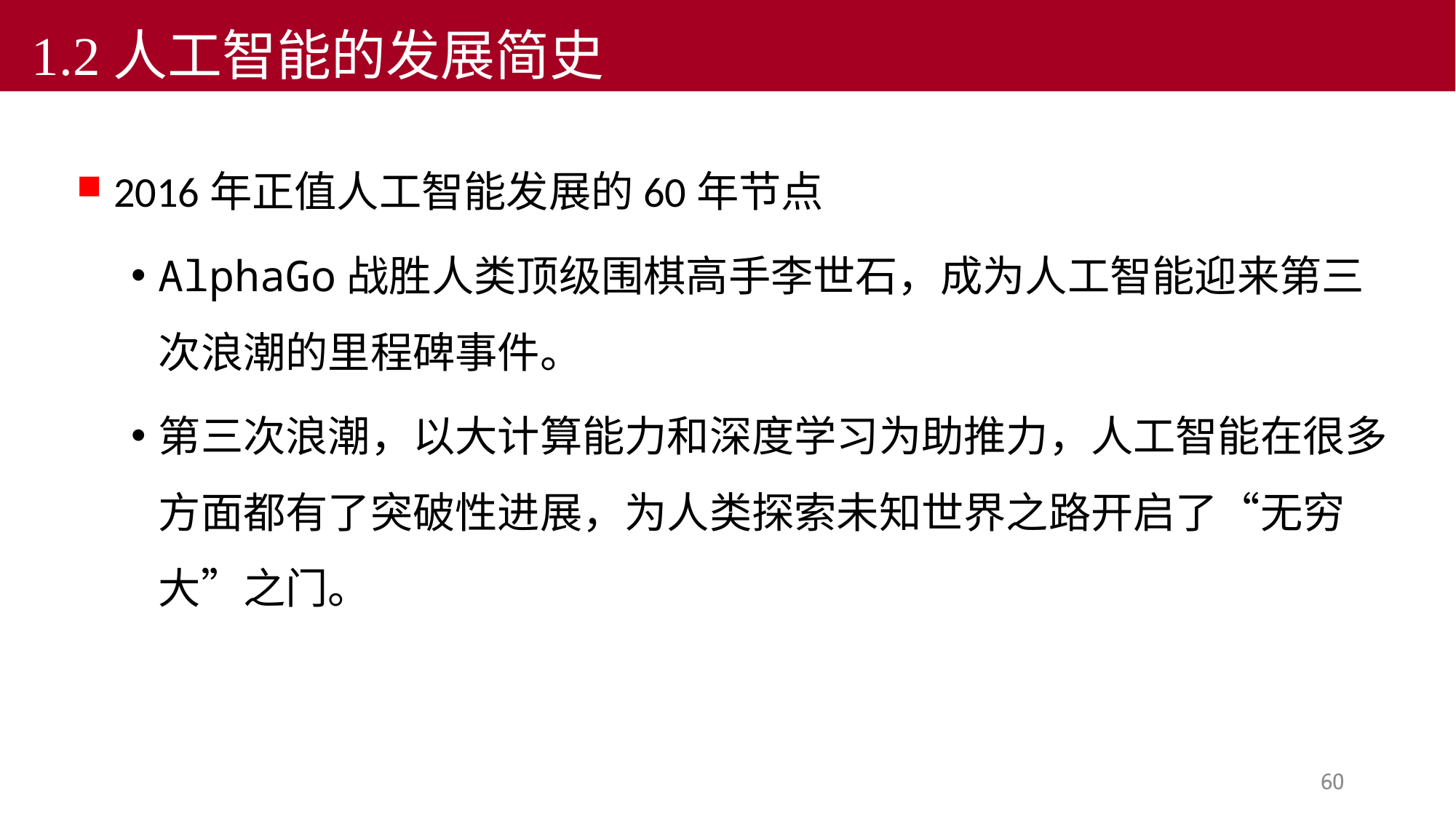

1.2人工智能的发展简史
 2016年正值人工智能发展的60年节点
AlphaGo战胜人类顶级围棋高手李世石，成为人工智能迎来第三次浪潮的里程碑事件。
第三次浪潮，以大计算能力和深度学习为助推力，人工智能在很多方面都有了突破性进展，为人类探索未知世界之路开启了“无穷大”之门。
60